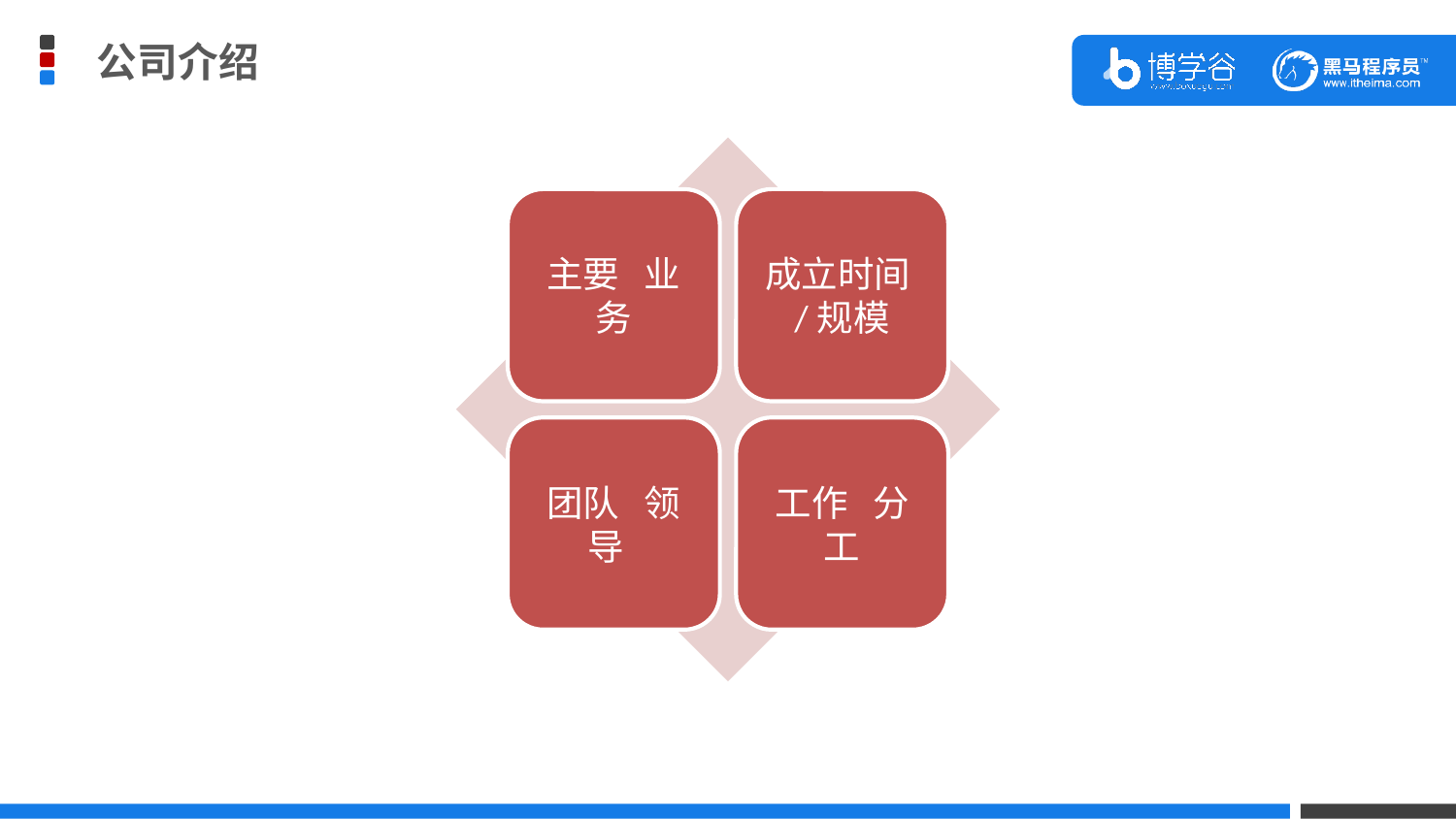

公司介绍
主要   业务
成立时间/规模
团队   领导
工作   分工